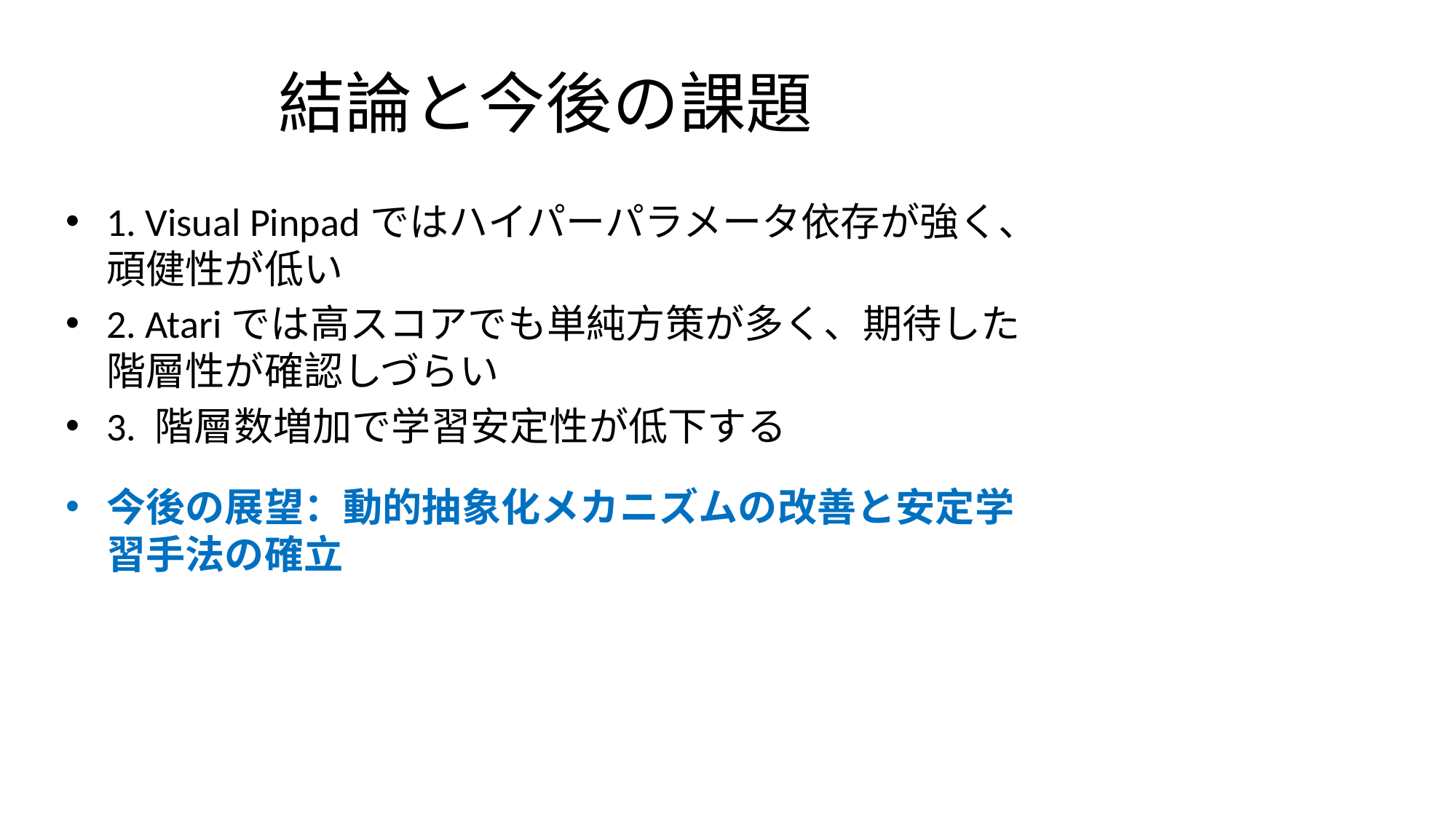

# 結論と今後の課題
1. Visual Pinpadではハイパーパラメータ依存が強く、頑健性が低い
2. Atariでは高スコアでも単純方策が多く、期待した階層性が確認しづらい
3. 階層数増加で学習安定性が低下する

今後の展望：動的抽象化メカニズムの改善と安定学習手法の確立